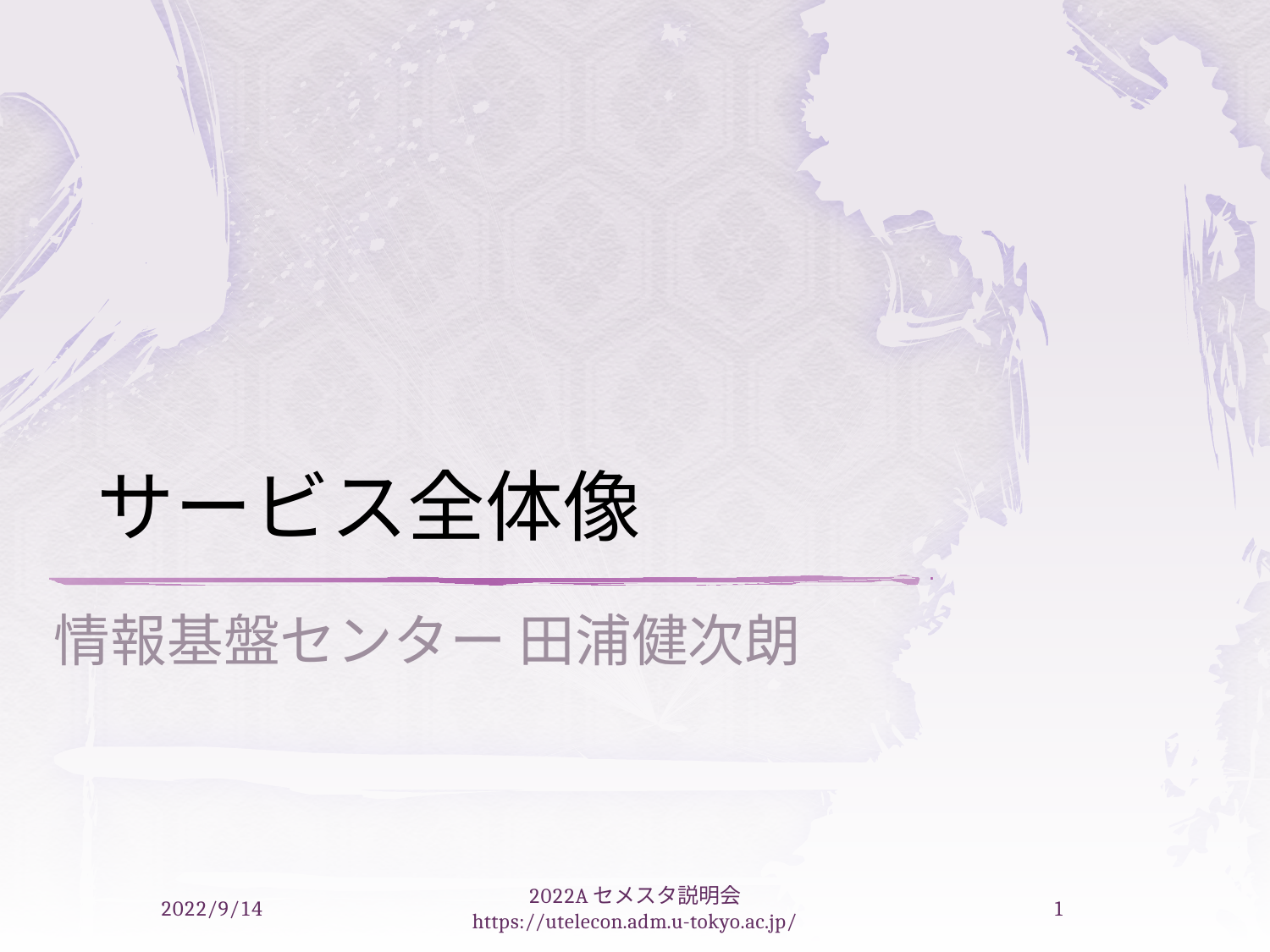

# サービス全体像
情報基盤センター 田浦健次朗
2022/9/14
2022Aセメスタ説明会 https://utelecon.adm.u-tokyo.ac.jp/
1